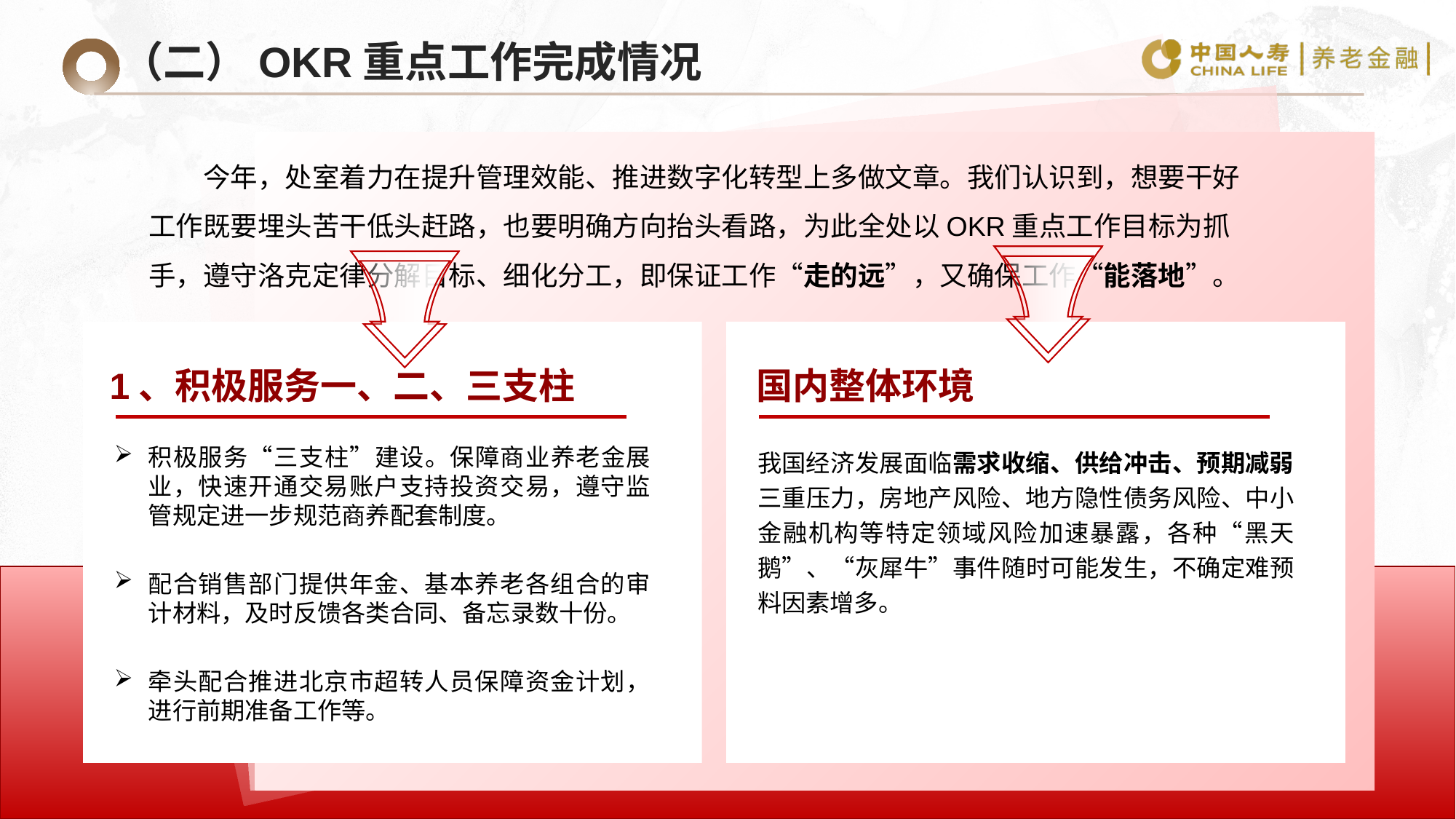

（二）OKR重点工作完成情况

今年，处室着力在提升管理效能、推进数字化转型上多做文章。我们认识到，想要干好工作既要埋头苦干低头赶路，也要明确方向抬头看路，为此全处以OKR重点工作目标为抓手，遵守洛克定律分解目标、细化分工，即保证工作“走的远”，又确保工作“能落地”。

1、积极服务一、二、三支柱
国内整体环境
积极服务“三支柱”建设。保障商业养老金展业，快速开通交易账户支持投资交易，遵守监管规定进一步规范商养配套制度。
配合销售部门提供年金、基本养老各组合的审计材料，及时反馈各类合同、备忘录数十份。
牵头配合推进北京市超转人员保障资金计划，进行前期准备工作等。
我国经济发展面临需求收缩、供给冲击、预期减弱三重压力，房地产风险、地方隐性债务风险、中小金融机构等特定领域风险加速暴露，各种“黑天鹅”、“灰犀牛”事件随时可能发生，不确定难预料因素增多。